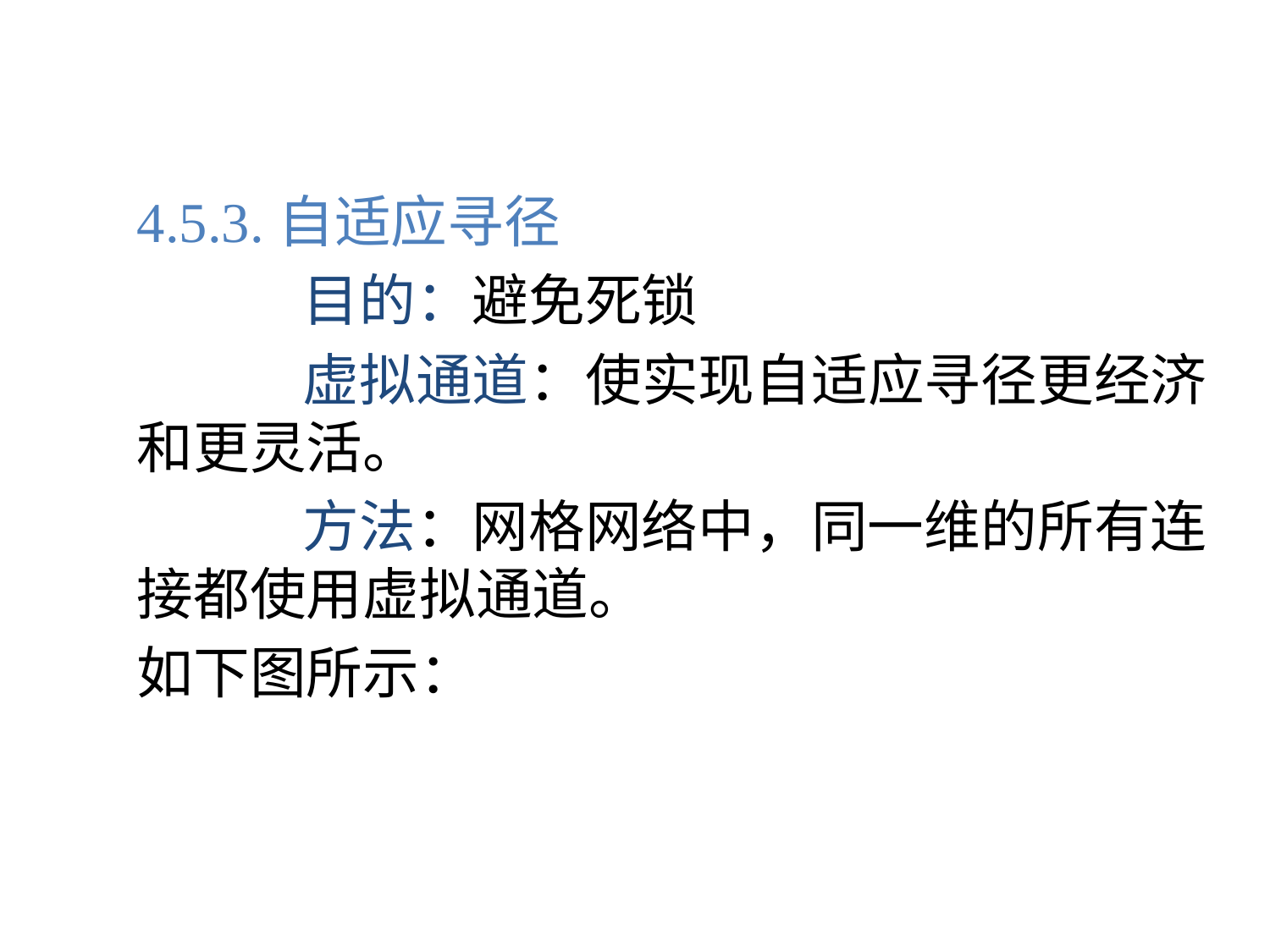

4.5.3.自适应寻径
		  目的：避免死锁
		  虚拟通道：使实现自适应寻径更经济和更灵活。
		  方法：网格网络中，同一维的所有连接都使用虚拟通道。
	如下图所示：